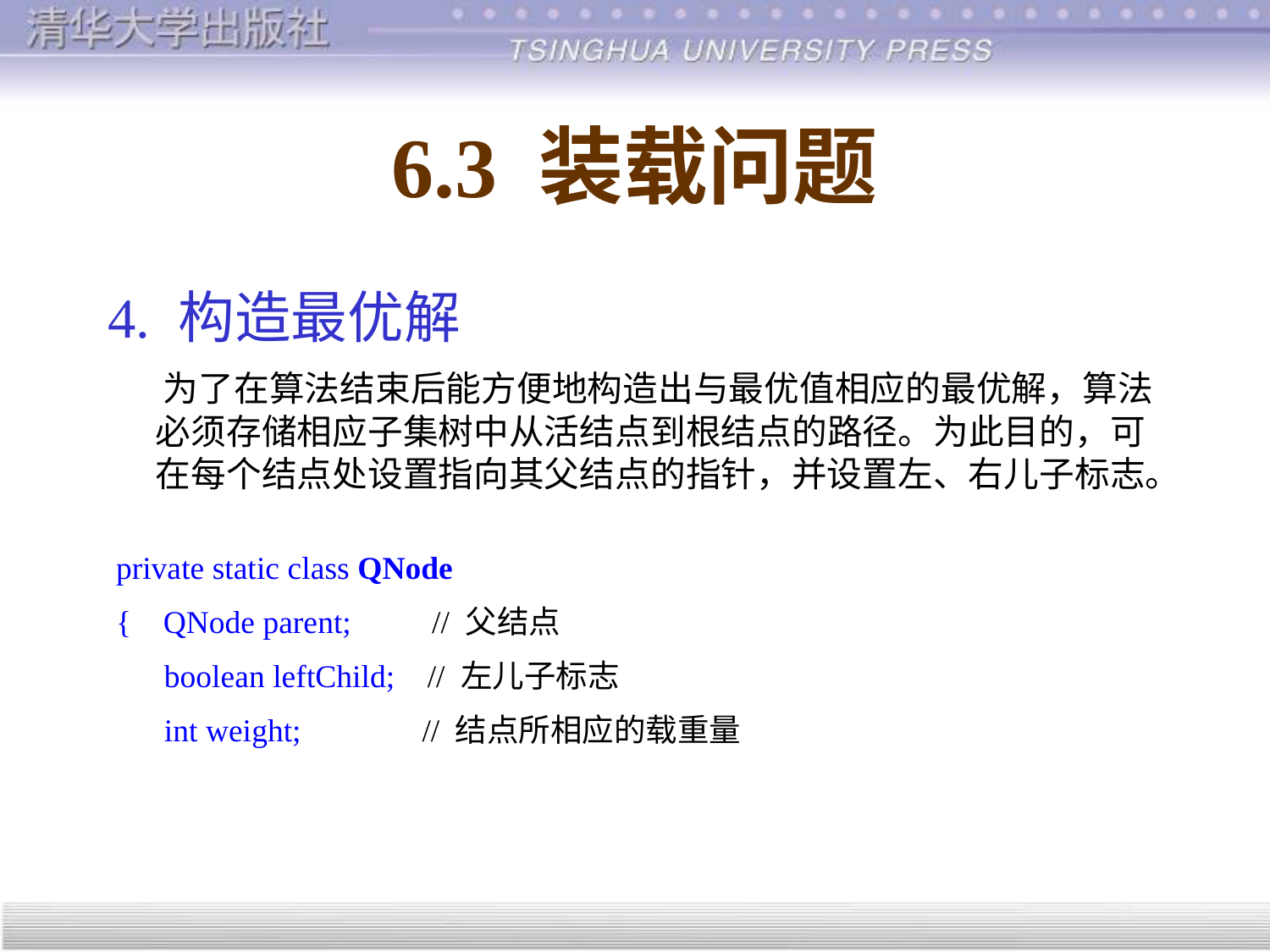

# 6.3 装载问题
4. 构造最优解
      为了在算法结束后能方便地构造出与最优值相应的最优解，算法必须存储相应子集树中从活结点到根结点的路径。为此目的，可在每个结点处设置指向其父结点的指针，并设置左、右儿子标志。
 private static class QNode
 {    QNode parent;          // 父结点
       boolean leftChild;    // 左儿子标志
       int weight;               // 结点所相应的载重量

56